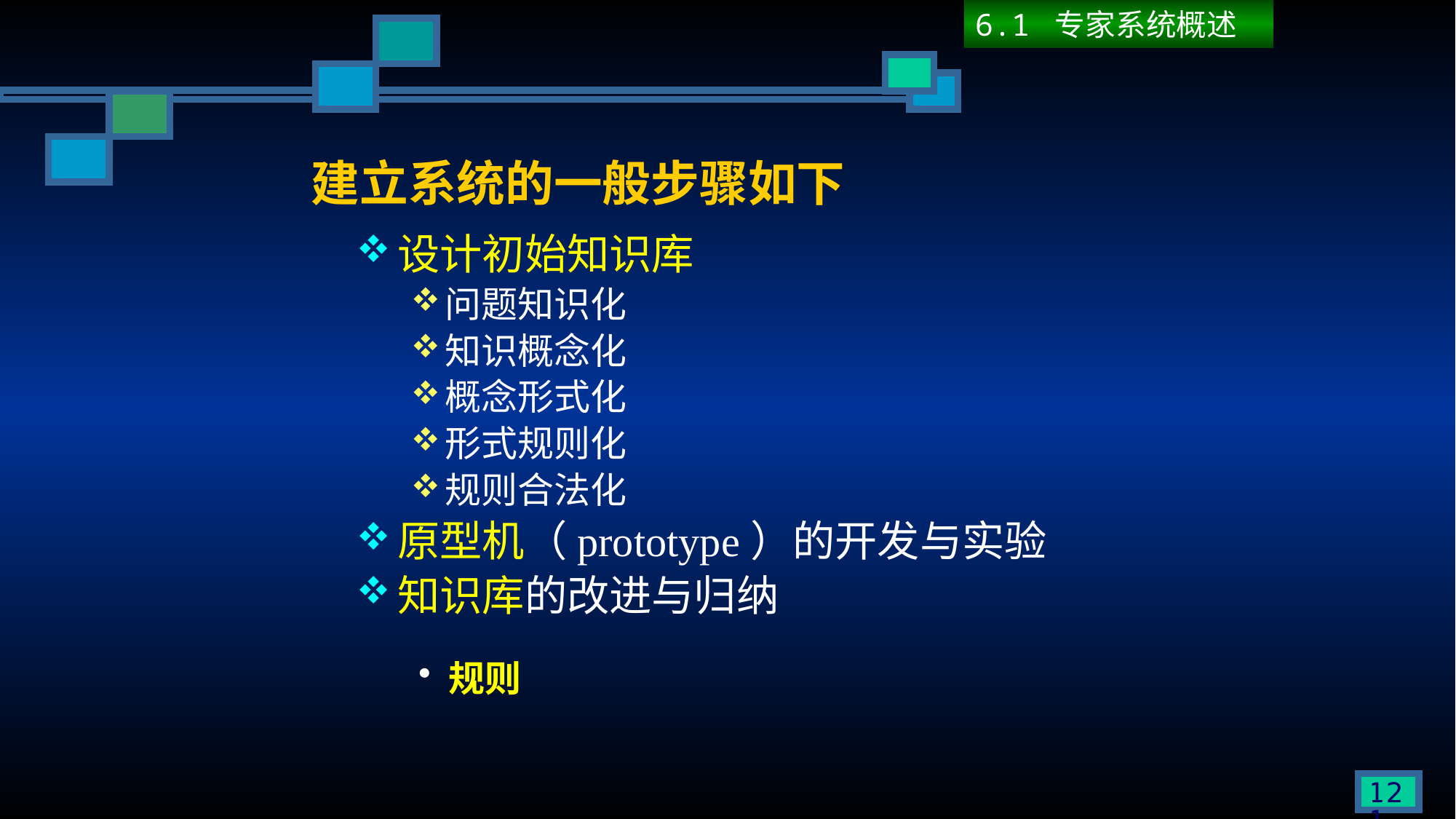

6.1 专家系统概述
# 建立系统的一般步骤如下
设计初始知识库
问题知识化
知识概念化
概念形式化
形式规则化
规则合法化
原型机（prototype）的开发与实验
知识库的改进与归纳
 规则
121